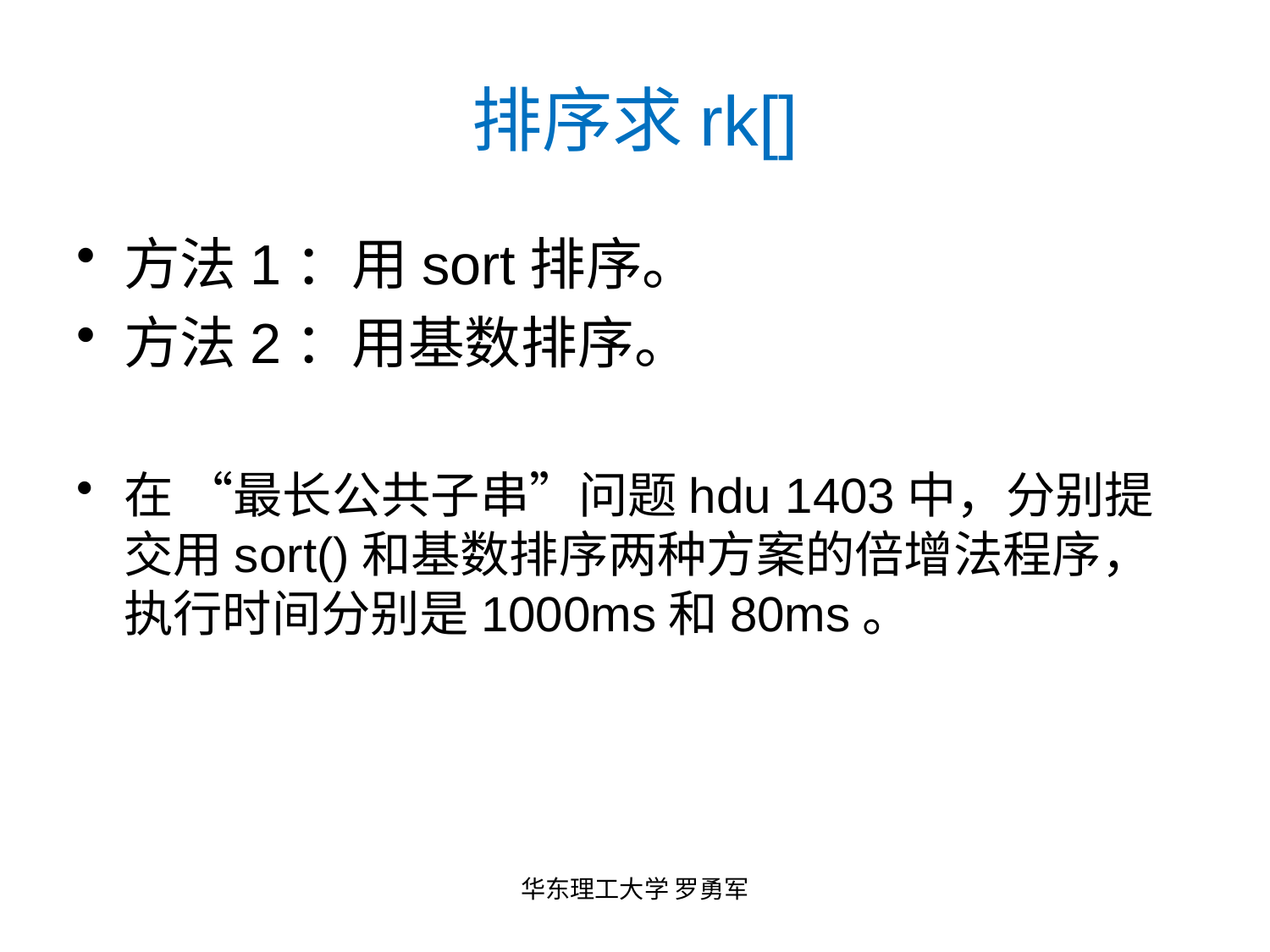

# 排序求rk[]
方法1：用sort排序。
方法2：用基数排序。

在 “最长公共子串”问题hdu 1403中，分别提交用sort()和基数排序两种方案的倍增法程序，执行时间分别是1000ms和80ms。

华东理工大学 罗勇军